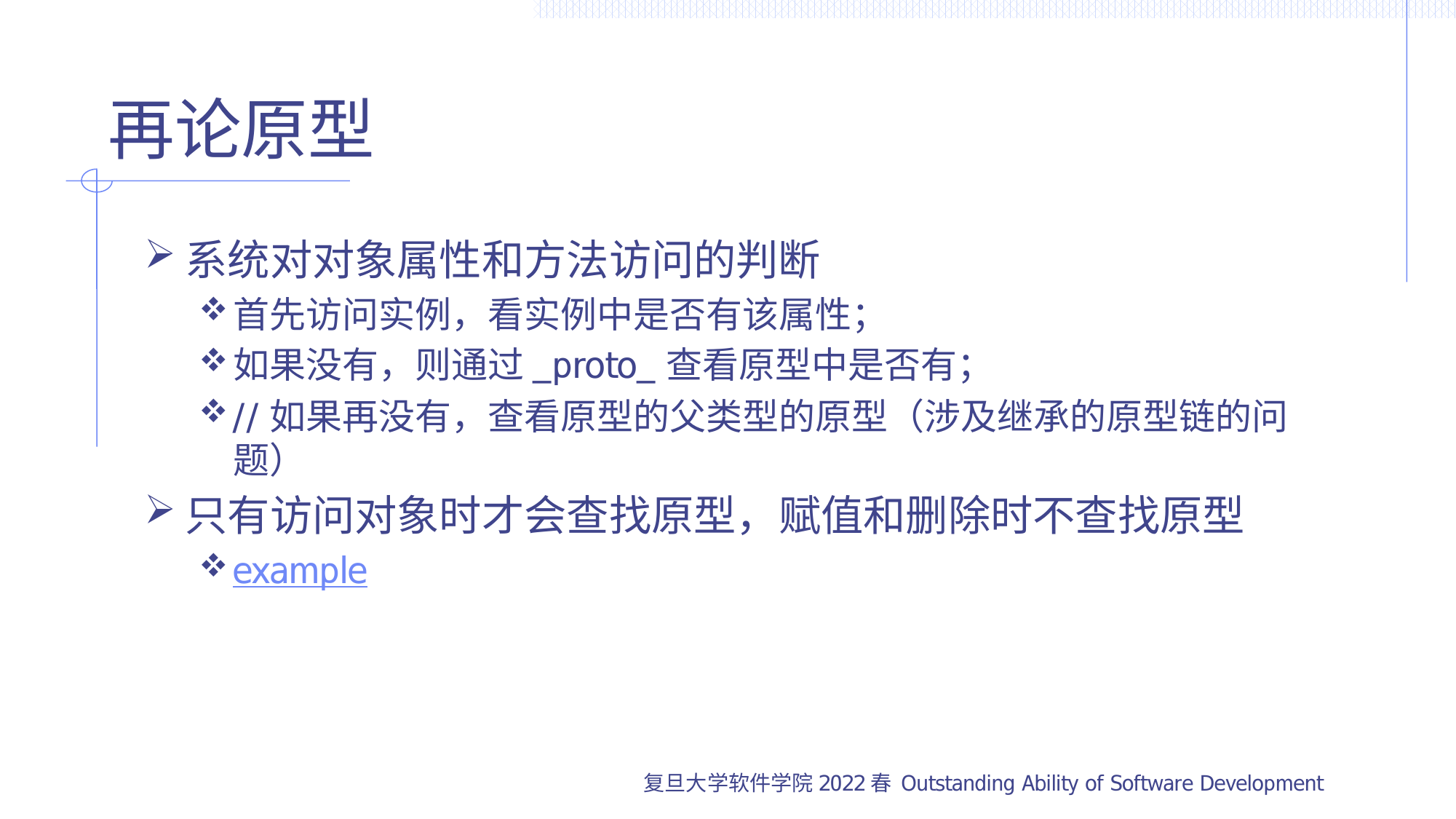

# 再论原型
系统对对象属性和方法访问的判断
首先访问实例，看实例中是否有该属性；
如果没有，则通过_proto_查看原型中是否有；
//如果再没有，查看原型的父类型的原型（涉及继承的原型链的问题）
只有访问对象时才会查找原型，赋值和删除时不查找原型
example